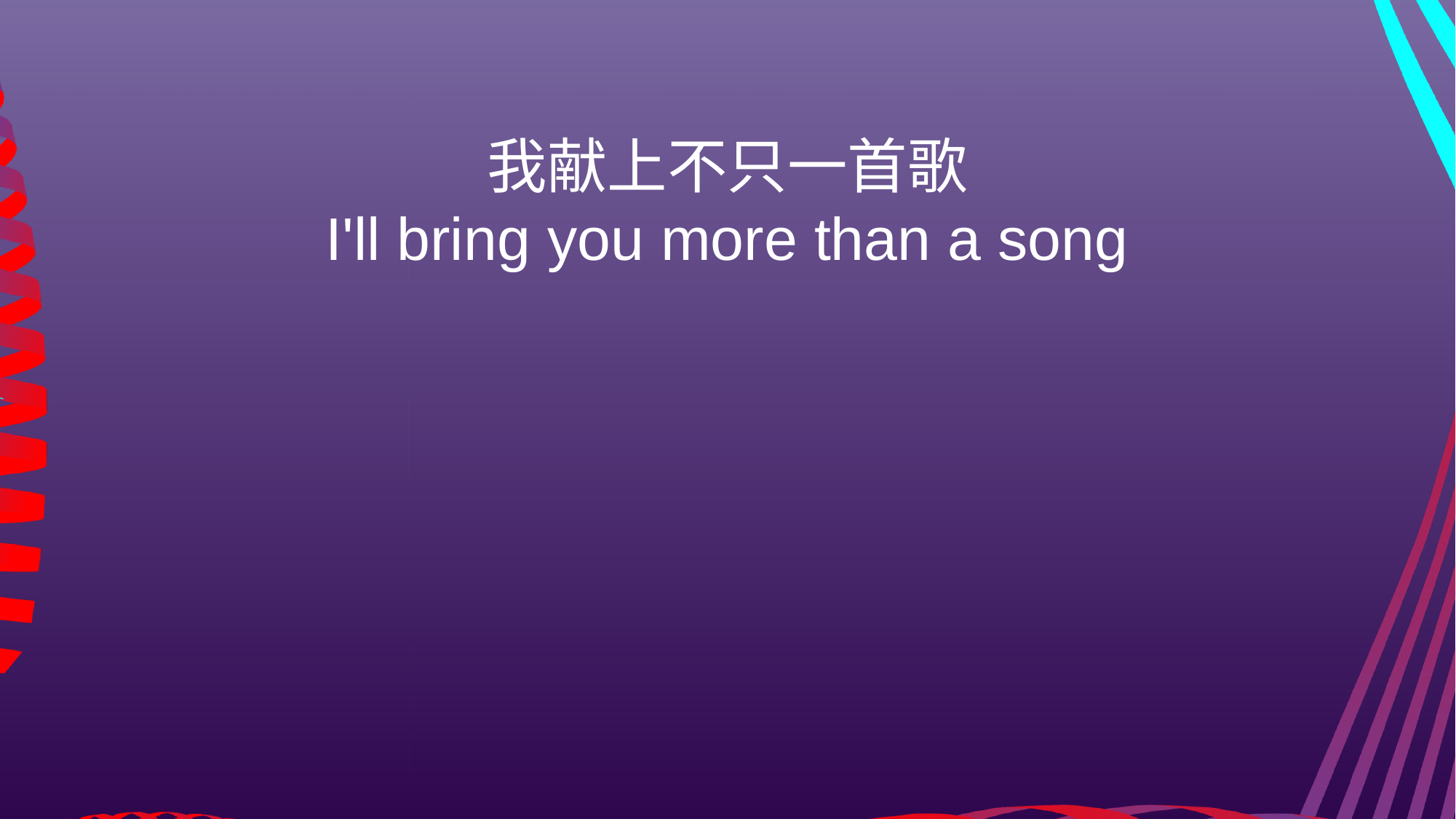

我献上不只一首歌
I'll bring you more than a song